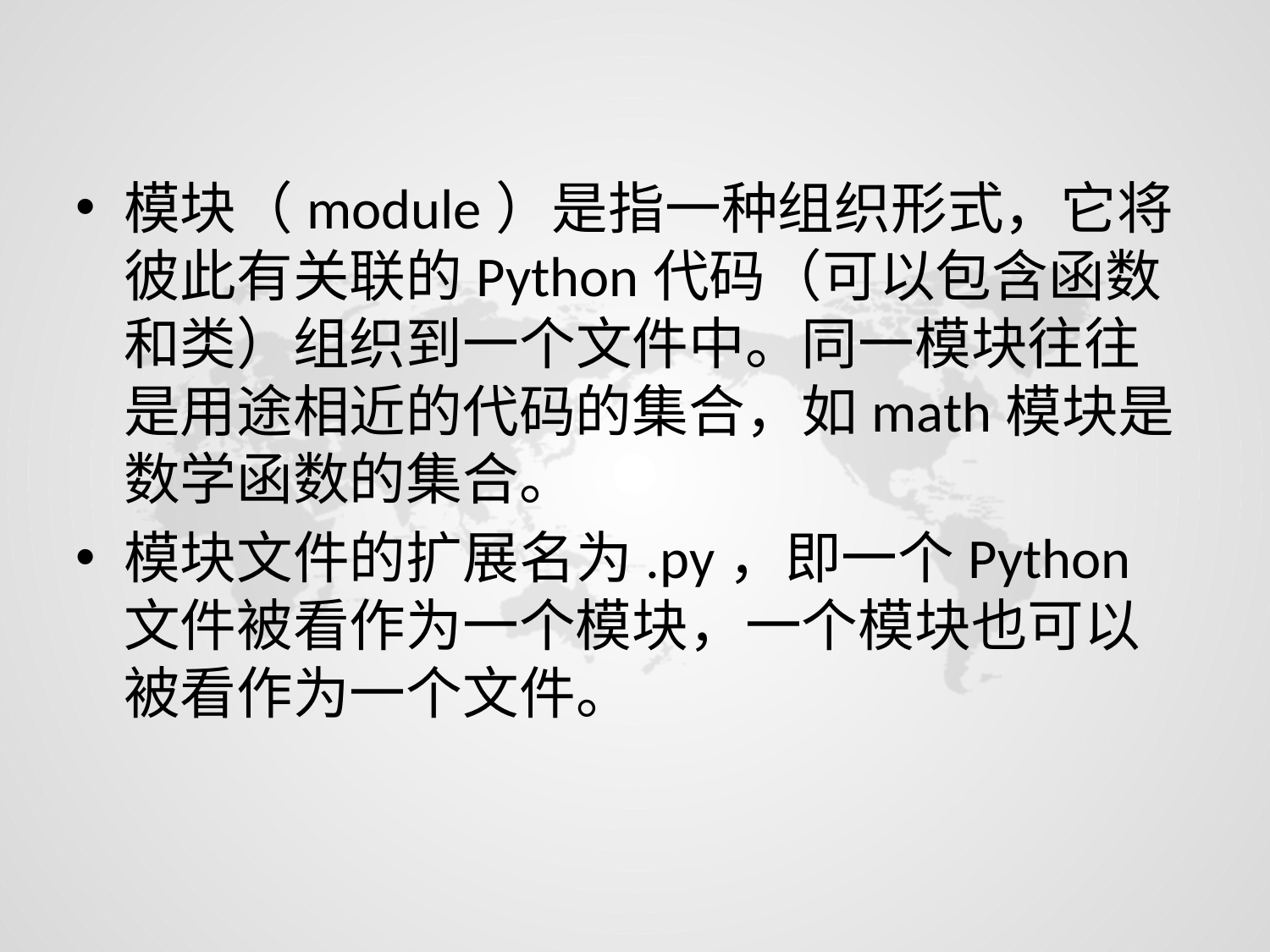

模块（module）是指一种组织形式，它将彼此有关联的Python代码（可以包含函数和类）组织到一个文件中。同一模块往往是用途相近的代码的集合，如math模块是数学函数的集合。
模块文件的扩展名为.py，即一个Python文件被看作为一个模块，一个模块也可以被看作为一个文件。